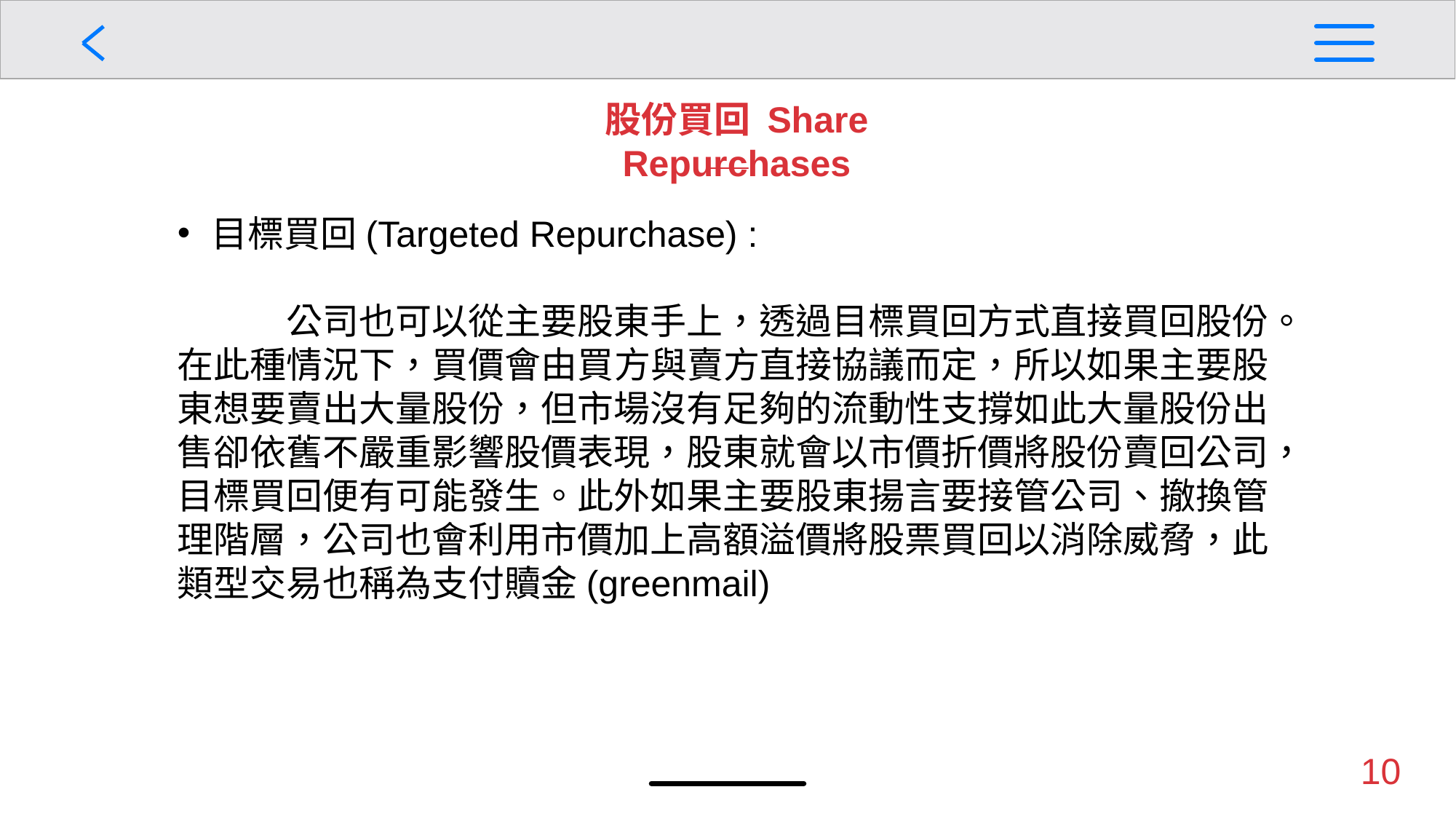

股份買回 Share Repurchases
目標買回(Targeted Repurchase) :

	公司也可以從主要股東手上，透過目標買回方式直接買回股份。在此種情況下，買價會由買方與賣方直接協議而定，所以如果主要股東想要賣出大量股份，但市場沒有足夠的流動性支撐如此大量股份出售卻依舊不嚴重影響股價表現，股東就會以市價折價將股份賣回公司，目標買回便有可能發生。此外如果主要股東揚言要接管公司、撤換管理階層，公司也會利用市價加上高額溢價將股票買回以消除威脅，此類型交易也稱為支付贖金(greenmail)
10